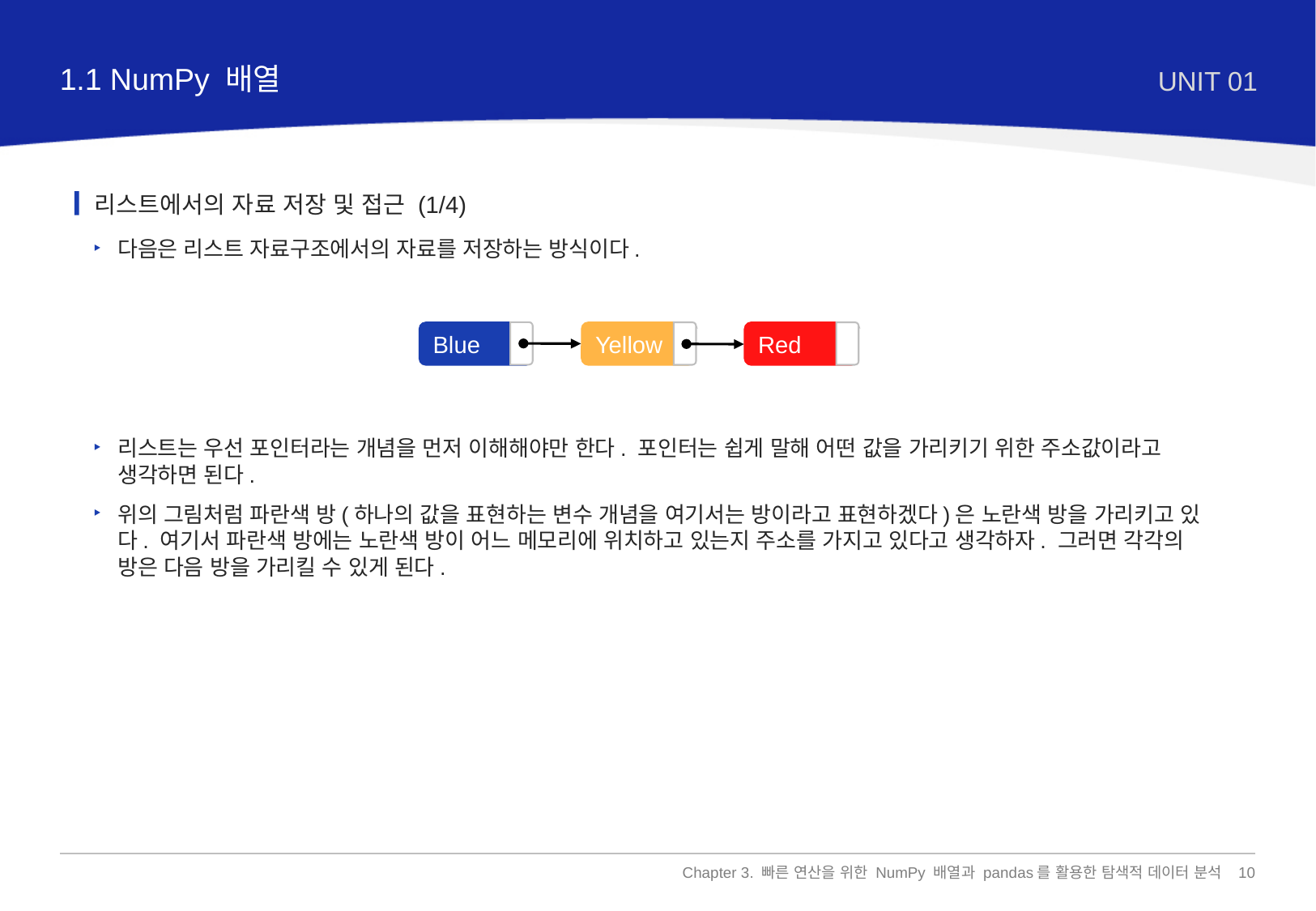

1.1 NumPy 배열
UNIT 01
리스트에서의 자료 저장 및 접근 (1/4)

다음은 리스트 자료구조에서의 자료를 저장하는 방식이다.

리스트는 우선 포인터라는 개념을 먼저 이해해야만 한다. 포인터는 쉽게 말해 어떤 값을 가리키기 위한 주소값이라고 생각하면 된다.
위의 그림처럼 파란색 방(하나의 값을 표현하는 변수 개념을 여기서는 방이라고 표현하겠다)은 노란색 방을 가리키고 있다. 여기서 파란색 방에는 노란색 방이 어느 메모리에 위치하고 있는지 주소를 가지고 있다고 생각하자. 그러면 각각의 방은 다음 방을 가리킬 수 있게 된다.
Blue
Yellow
Red